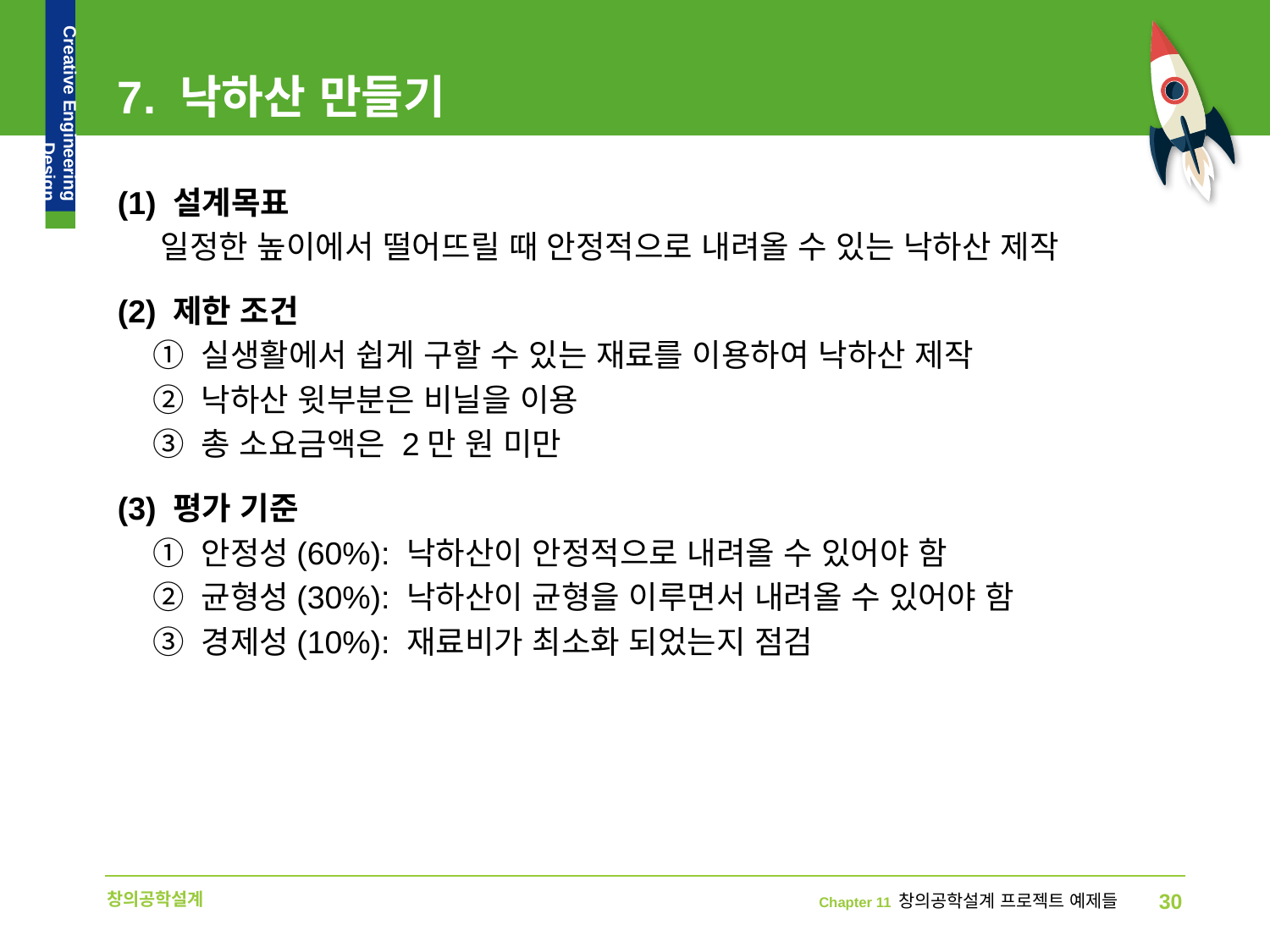

# 7. 낙하산 만들기
(1) 설계목표
    일정한 높이에서 떨어뜨릴 때 안정적으로 내려올 수 있는 낙하산 제작

(2) 제한 조건
    ① 실생활에서 쉽게 구할 수 있는 재료를 이용하여 낙하산 제작
    ② 낙하산 윗부분은 비닐을 이용
    ③ 총 소요금액은 2만 원 미만

(3) 평가 기준
    ① 안정성(60%): 낙하산이 안정적으로 내려올 수 있어야 함
    ② 균형성(30%): 낙하산이 균형을 이루면서 내려올 수 있어야 함
    ③ 경제성(10%): 재료비가 최소화 되었는지 점검